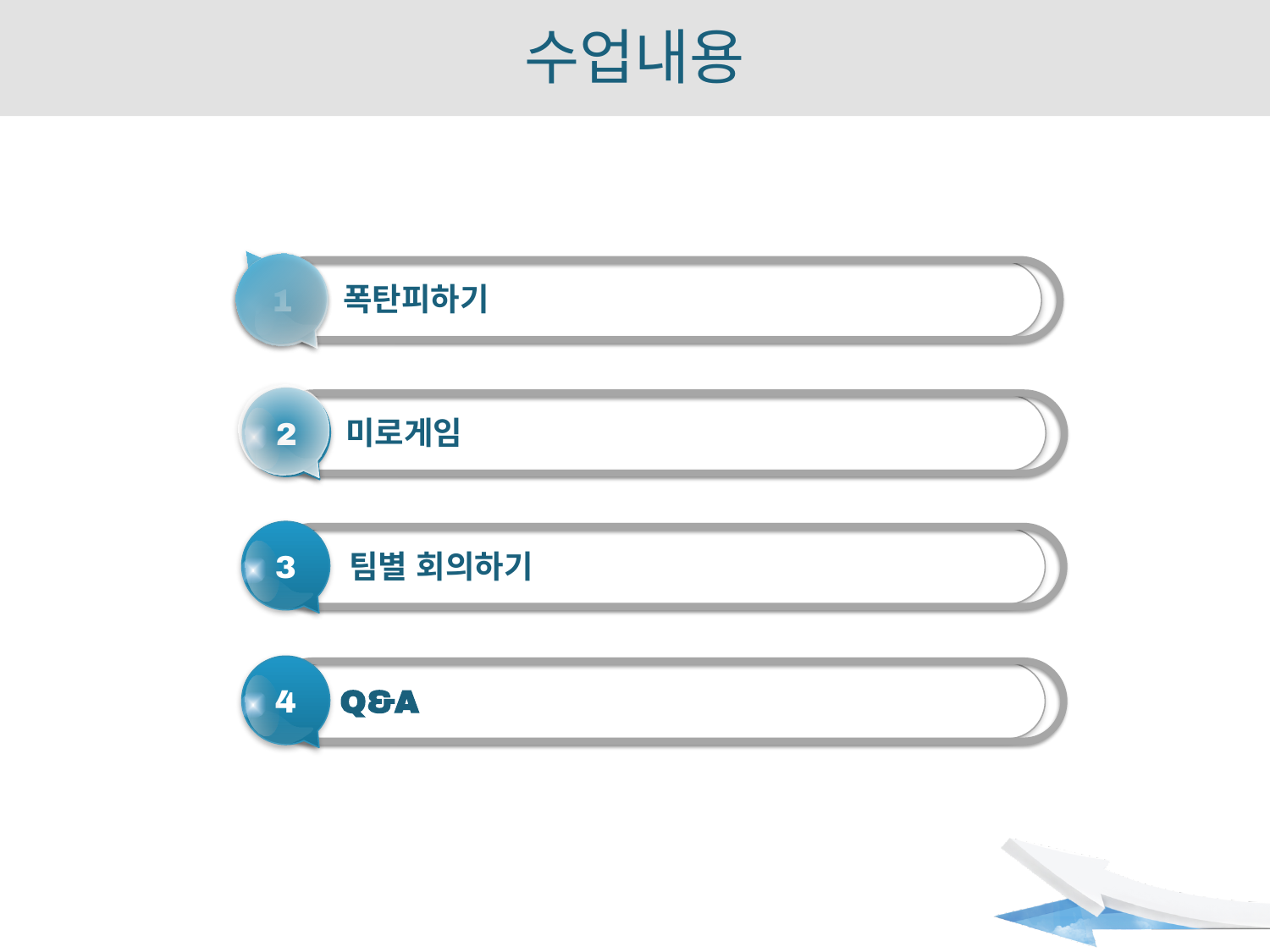

# 수업내용

1

폭탄피하기

2

미로게임

3

팀별 회의하기

4

Q&A